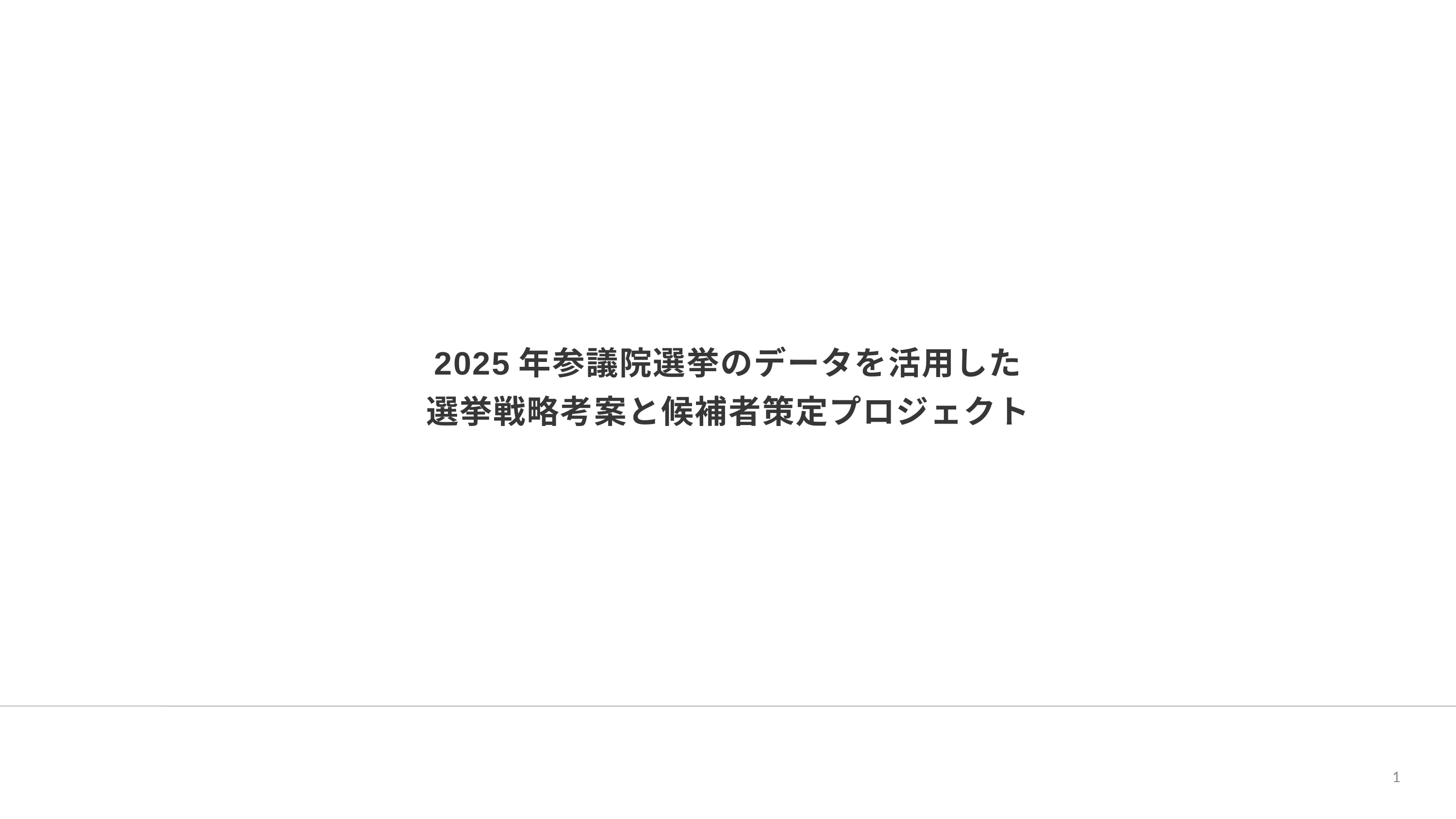

2025年参議院選挙のデータを活用した
選挙戦略考案と候補者策定プロジェクト

1